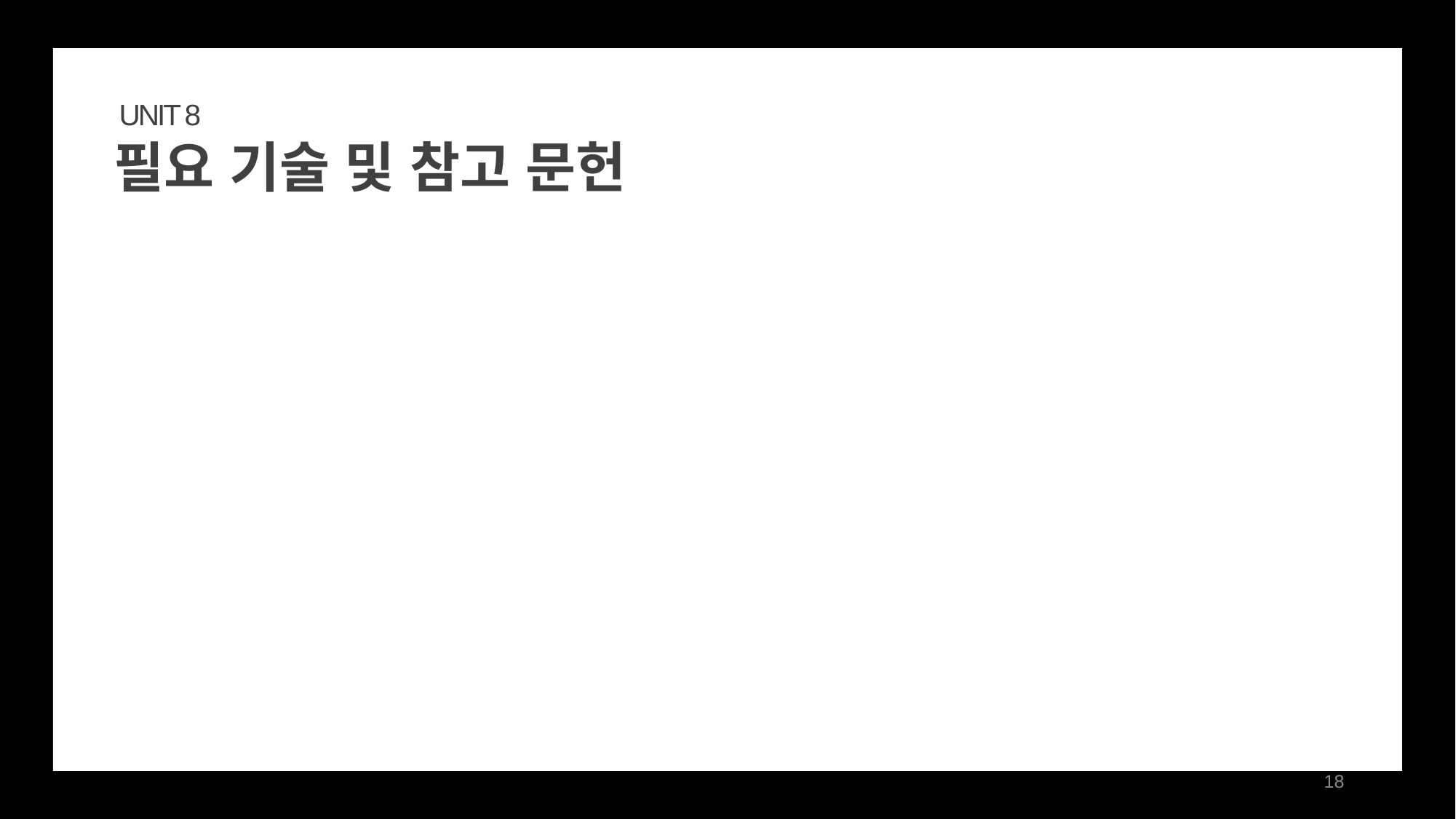

UNIT 8
필요 기술 및 참고 문헌
18